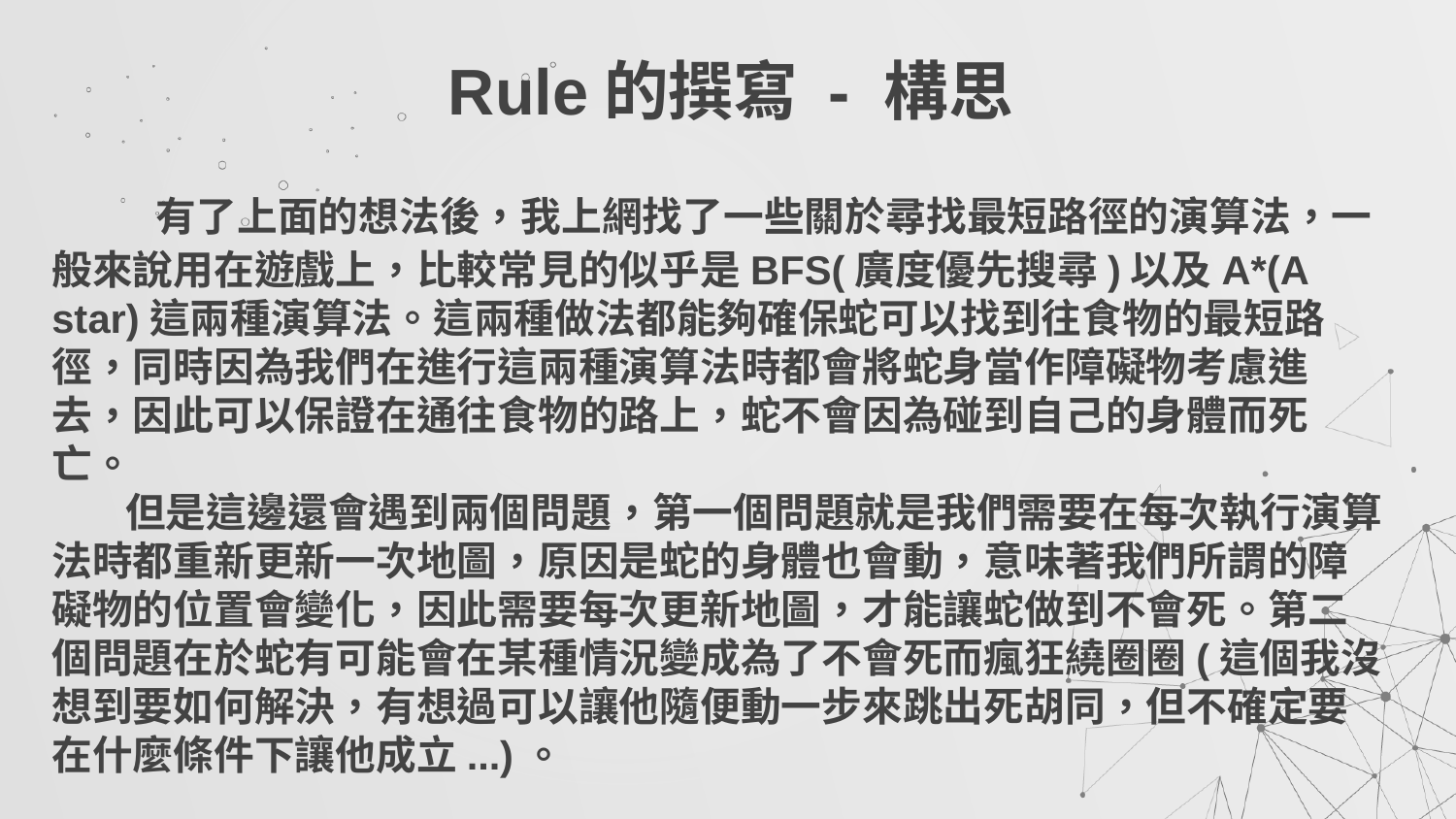

Rule的撰寫 - 構思
# 有了上面的想法後，我上網找了一些關於尋找最短路徑的演算法，一般來說用在遊戲上，比較常見的似乎是BFS(廣度優先搜尋)以及A*(A star)這兩種演算法。這兩種做法都能夠確保蛇可以找到往食物的最短路徑，同時因為我們在進行這兩種演算法時都會將蛇身當作障礙物考慮進去，因此可以保證在通往食物的路上，蛇不會因為碰到自己的身體而死亡。 但是這邊還會遇到兩個問題，第一個問題就是我們需要在每次執行演算法時都重新更新一次地圖，原因是蛇的身體也會動，意味著我們所謂的障礙物的位置會變化，因此需要每次更新地圖，才能讓蛇做到不會死。第二個問題在於蛇有可能會在某種情況變成為了不會死而瘋狂繞圈圈(這個我沒想到要如何解決，有想過可以讓他隨便動一步來跳出死胡同，但不確定要在什麼條件下讓他成立...)。